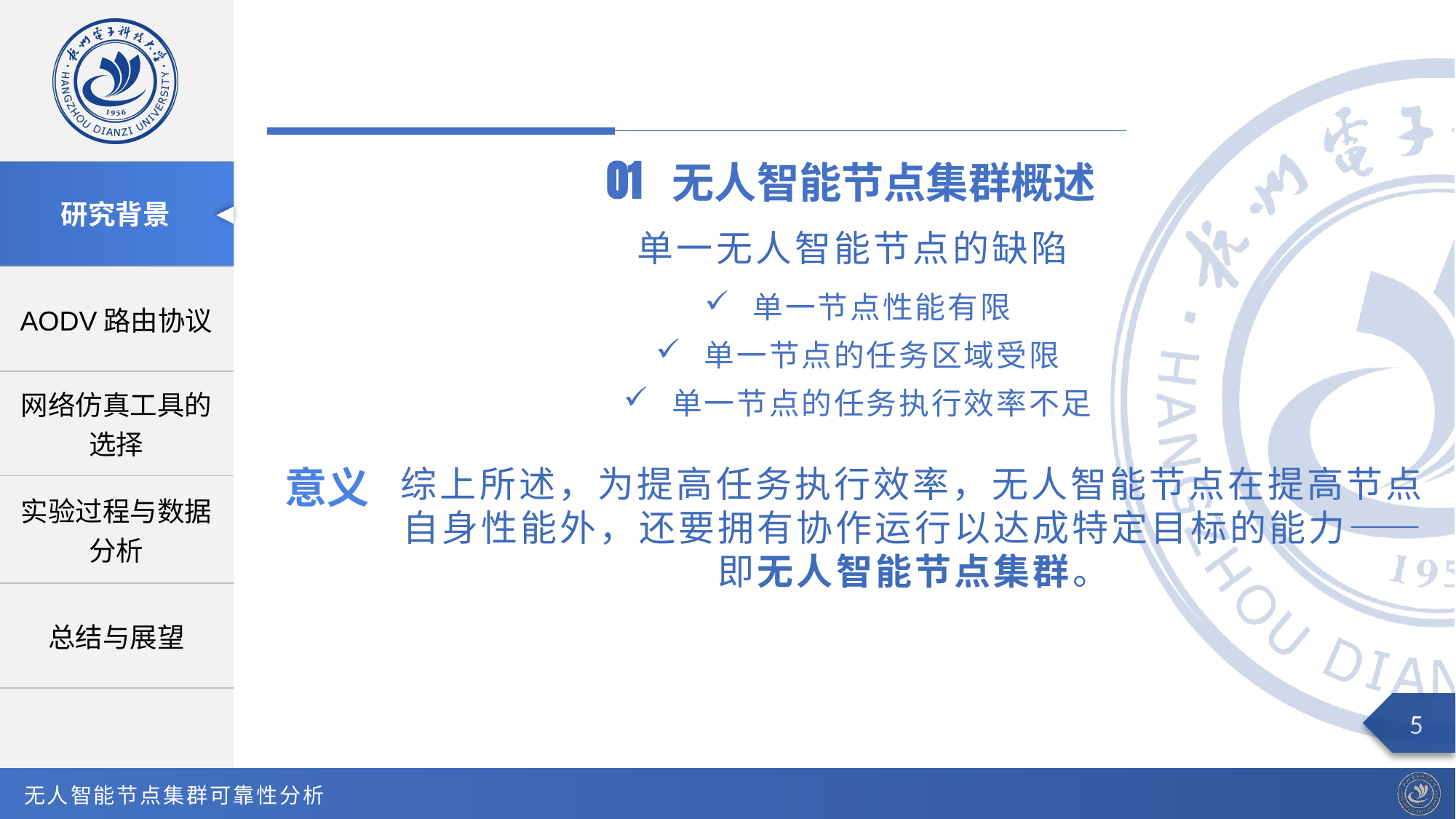

01  无人智能节点集群概述
单一无人智能节点的缺陷
单一节点性能有限
单一节点的任务区域受限
单一节点的任务执行效率不足
意义
综上所述，为提高任务执行效率，无人智能节点在提高节点自身性能外，还要拥有协作运行以达成特定目标的能力——即无人智能节点集群。